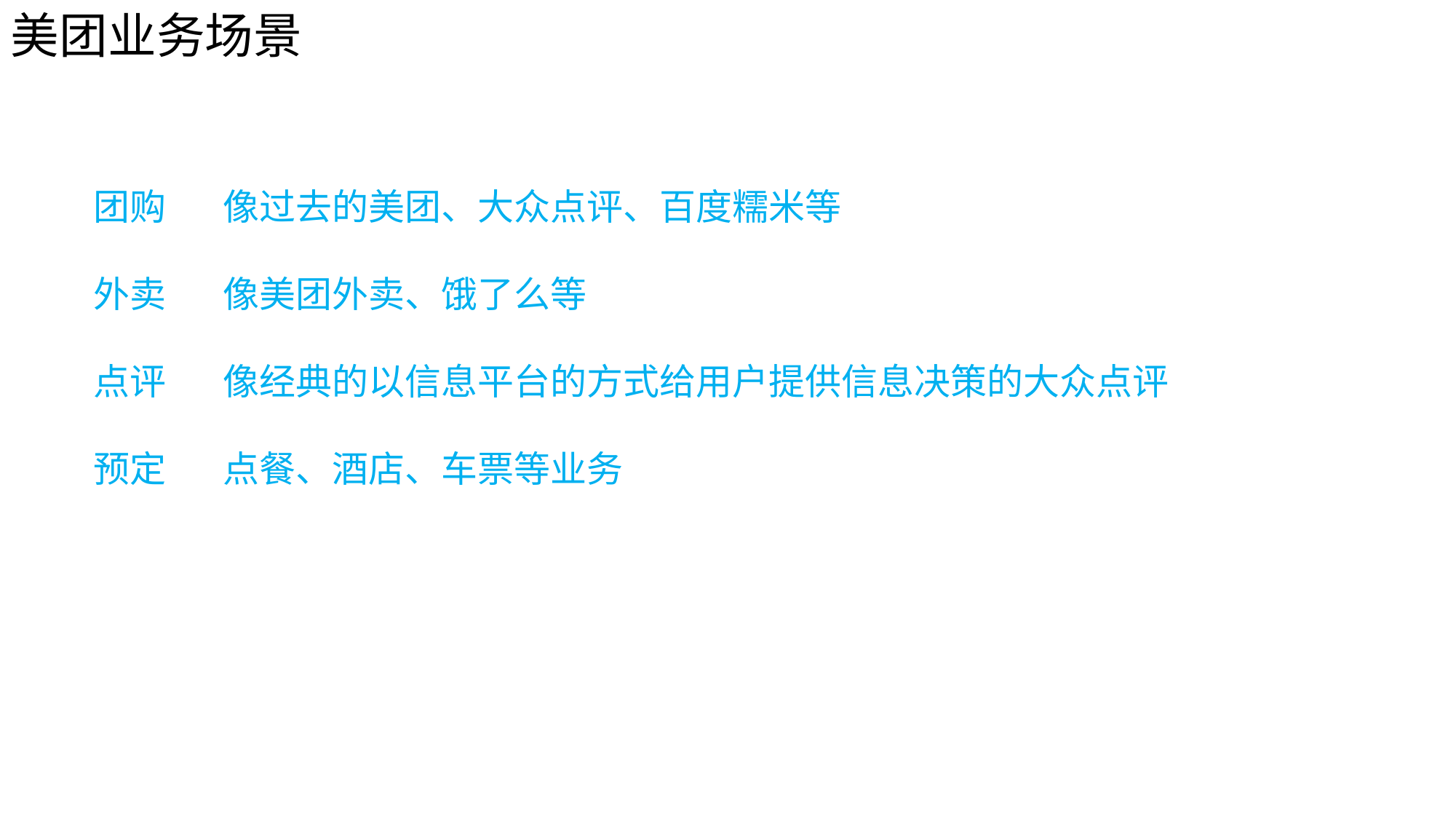

美团业务场景

         团购       像过去的美团、大众点评、百度糯米等

         外卖       像美团外卖、饿了么等

         点评       像经典的以信息平台的方式给用户提供信息决策的大众点评

         预定       点餐、酒店、车票等业务